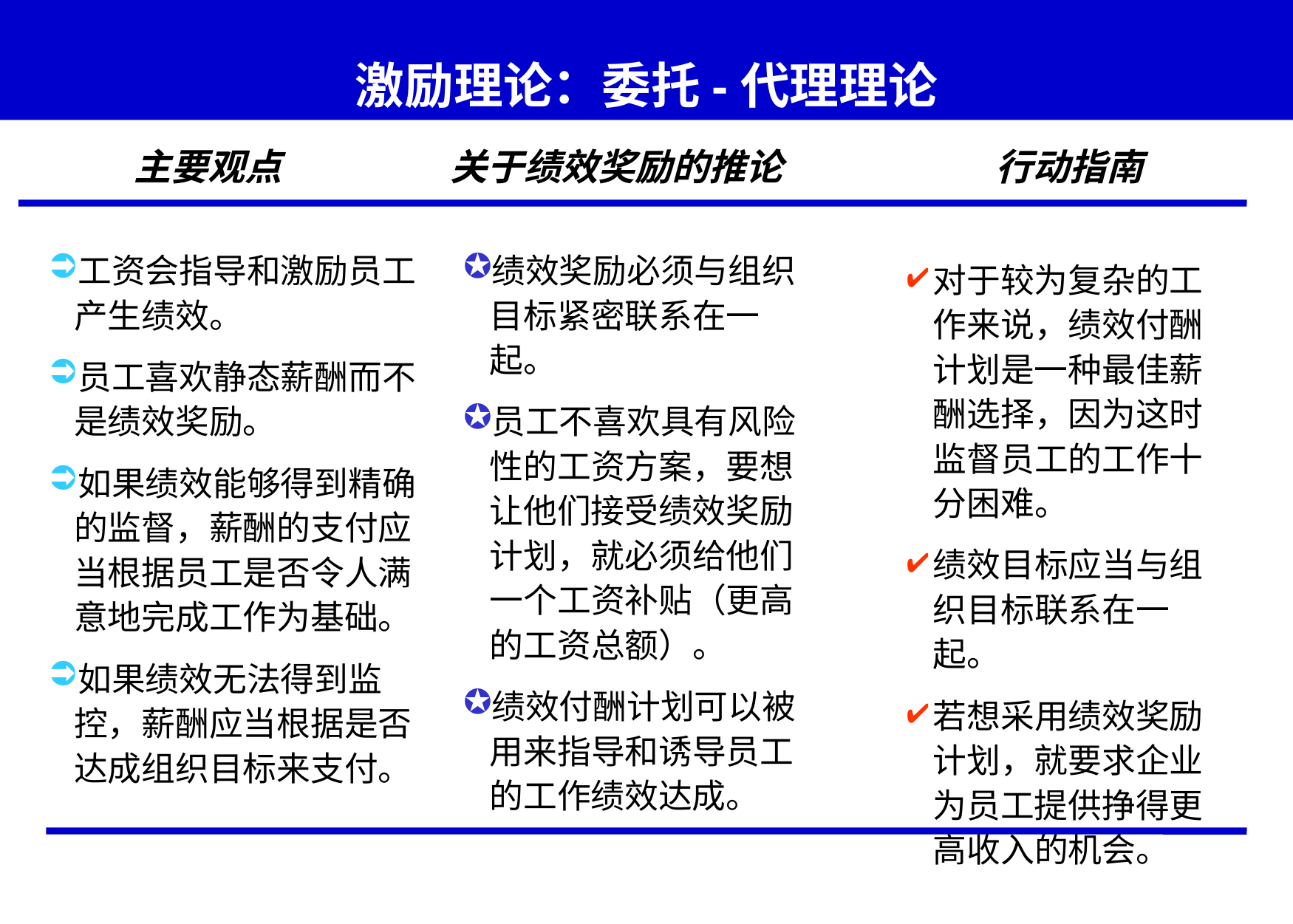

# 激励理论：委托-代理理论
主要观点
关于绩效奖励的推论
行动指南

工资会指导和激励员工产生绩效。
员工喜欢静态薪酬而不是绩效奖励。
如果绩效能够得到精确的监督，薪酬的支付应当根据员工是否令人满意地完成工作为基础。
如果绩效无法得到监控，薪酬应当根据是否达成组织目标来支付。
绩效奖励必须与组织目标紧密联系在一起。
员工不喜欢具有风险性的工资方案，要想让他们接受绩效奖励计划，就必须给他们一个工资补贴（更高的工资总额）。
绩效付酬计划可以被用来指导和诱导员工的工作绩效达成。
对于较为复杂的工作来说，绩效付酬计划是一种最佳薪酬选择，因为这时监督员工的工作十分困难。
绩效目标应当与组织目标联系在一起。
若想采用绩效奖励计划，就要求企业为员工提供挣得更高收入的机会。